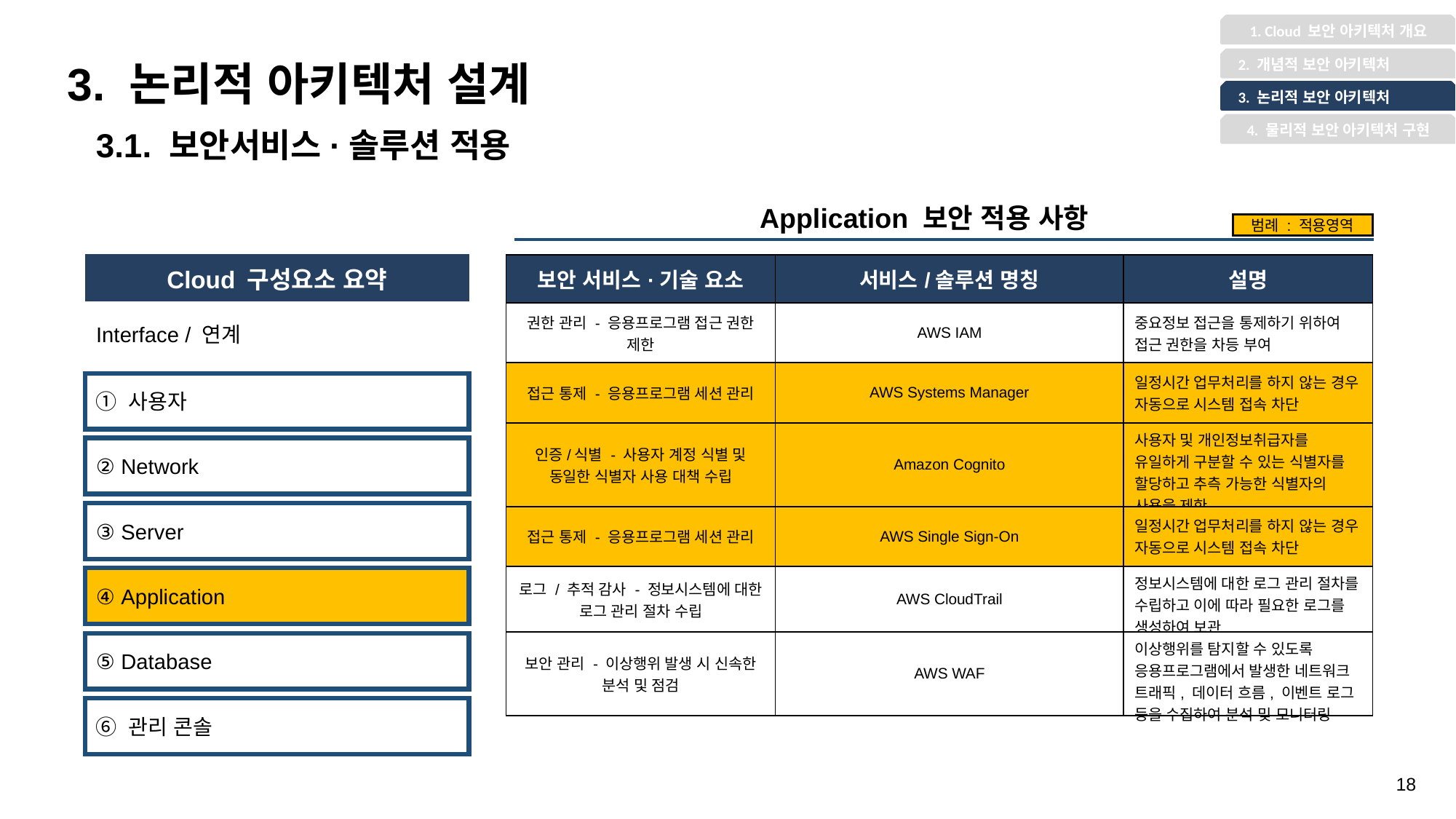

1. Cloud 보안 아키텍처 개요
3. 논리적 아키텍처 설계
 2. 개념적 보안 아키텍처
 3. 논리적 보안 아키텍처
4. 물리적 보안 아키텍처 구현
3.1. 보안서비스·솔루션 적용
Application 보안 적용 사항
범례 : 적용영역
| Cloud 구성요소 요약 |
| --- |
| Interface / 연계 |
| 보안 서비스·기술 요소 | 서비스/솔루션 명칭 | 설명 |
| --- | --- | --- |
| 권한 관리 - 응용프로그램 접근 권한 제한 | AWS IAM | 중요정보 접근을 통제하기 위하여 접근 권한을 차등 부여 |
| 접근 통제 - 응용프로그램 세션 관리 | AWS Systems Manager | 일정시간 업무처리를 하지 않는 경우 자동으로 시스템 접속 차단 |
| 인증/식별 - 사용자 계정 식별 및 동일한 식별자 사용 대책 수립 | Amazon Cognito | 사용자 및 개인정보취급자를 유일하게 구분할 수 있는 식별자를 할당하고 추측 가능한 식별자의 사용을 제한 |
| 접근 통제 - 응용프로그램 세션 관리 | AWS Single Sign-On | 일정시간 업무처리를 하지 않는 경우 자동으로 시스템 접속 차단 |
| 로그 / 추적 감사 - 정보시스템에 대한 로그 관리 절차 수립 | AWS CloudTrail | 정보시스템에 대한 로그 관리 절차를 수립하고 이에 따라 필요한 로그를 생성하여 보관 |
| 보안 관리 - 이상행위 발생 시 신속한 분석 및 점검 | AWS WAF | 이상행위를 탐지할 수 있도록 응용프로그램에서 발생한 네트워크 트래픽, 데이터 흐름, 이벤트 로그 등을 수집하여 분석 및 모니터링 |
① 사용자
② Network
③ Server
④ Application
⑤ Database
⑥ 관리 콘솔
18